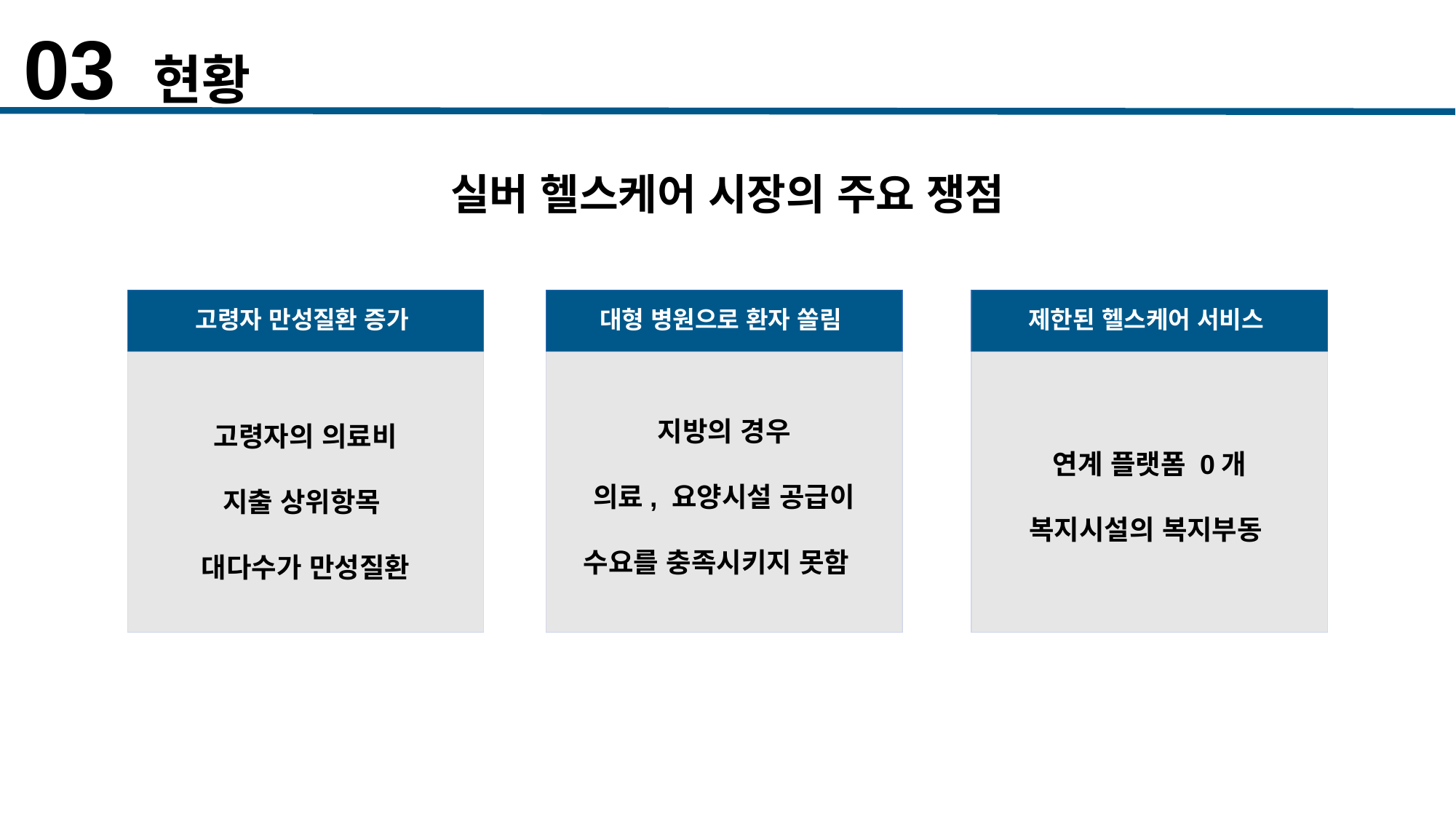

03 현황
실버 헬스케어 시장의 주요 쟁점

고령자 만성질환 증가

대형 병원으로 환자 쏠림

제한된 헬스케어 서비스

지방의 경우
의료, 요양시설 공급이
수요를 충족시키지 못함

연계 플랫폼 0개
복지시설의 복지부동

고령자의 의료비
지출 상위항목
대다수가 만성질환